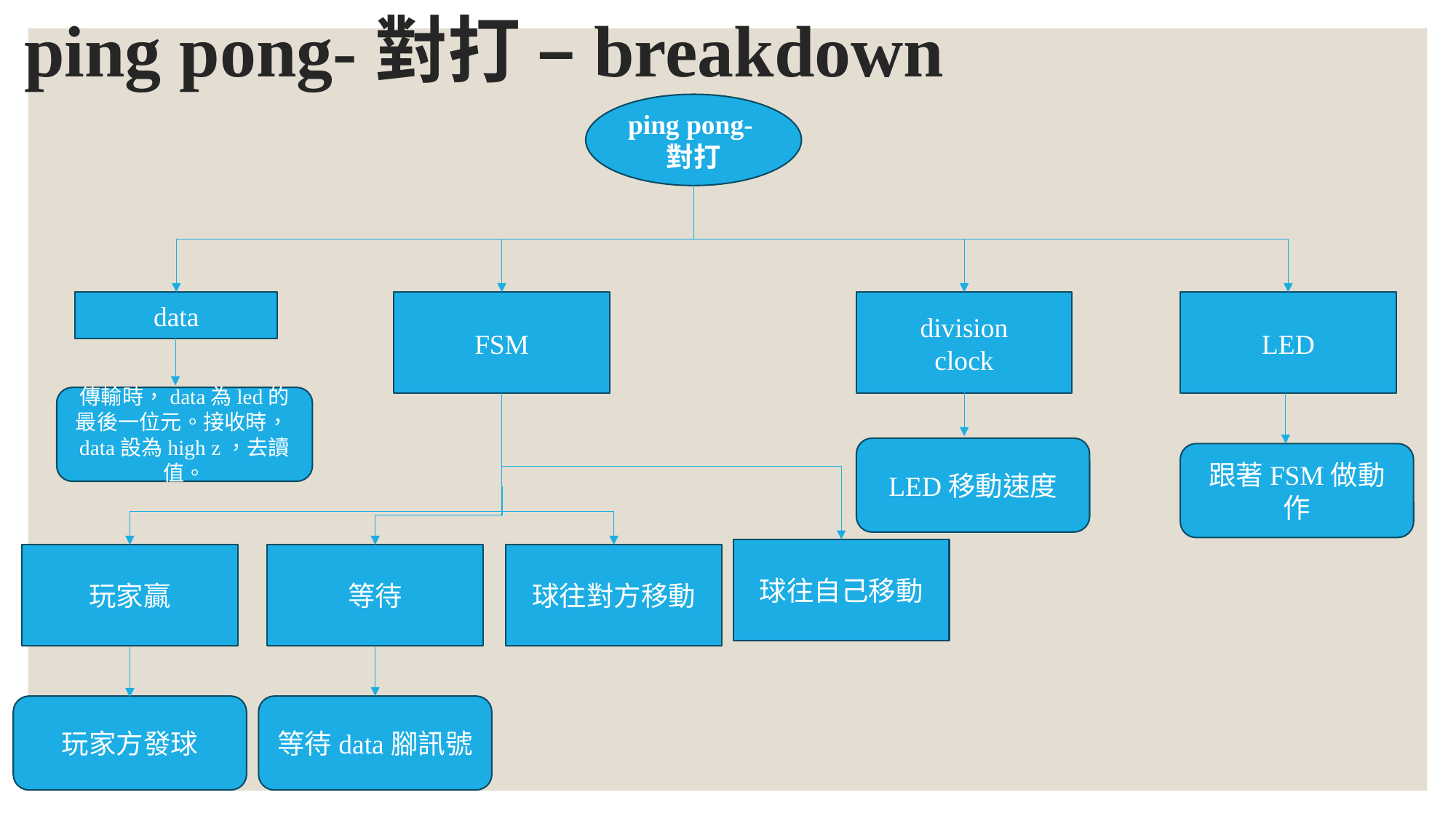

# ping pong-對打 –breakdown
ping pong-對打
data
FSM
division
clock
LED
傳輸時，data為led的最後一位元。接收時，data設為high z，去讀值。
LED移動速度
跟著FSM做動作
球往自己移動
玩家贏
等待
球往對方移動
玩家方發球
等待data腳訊號